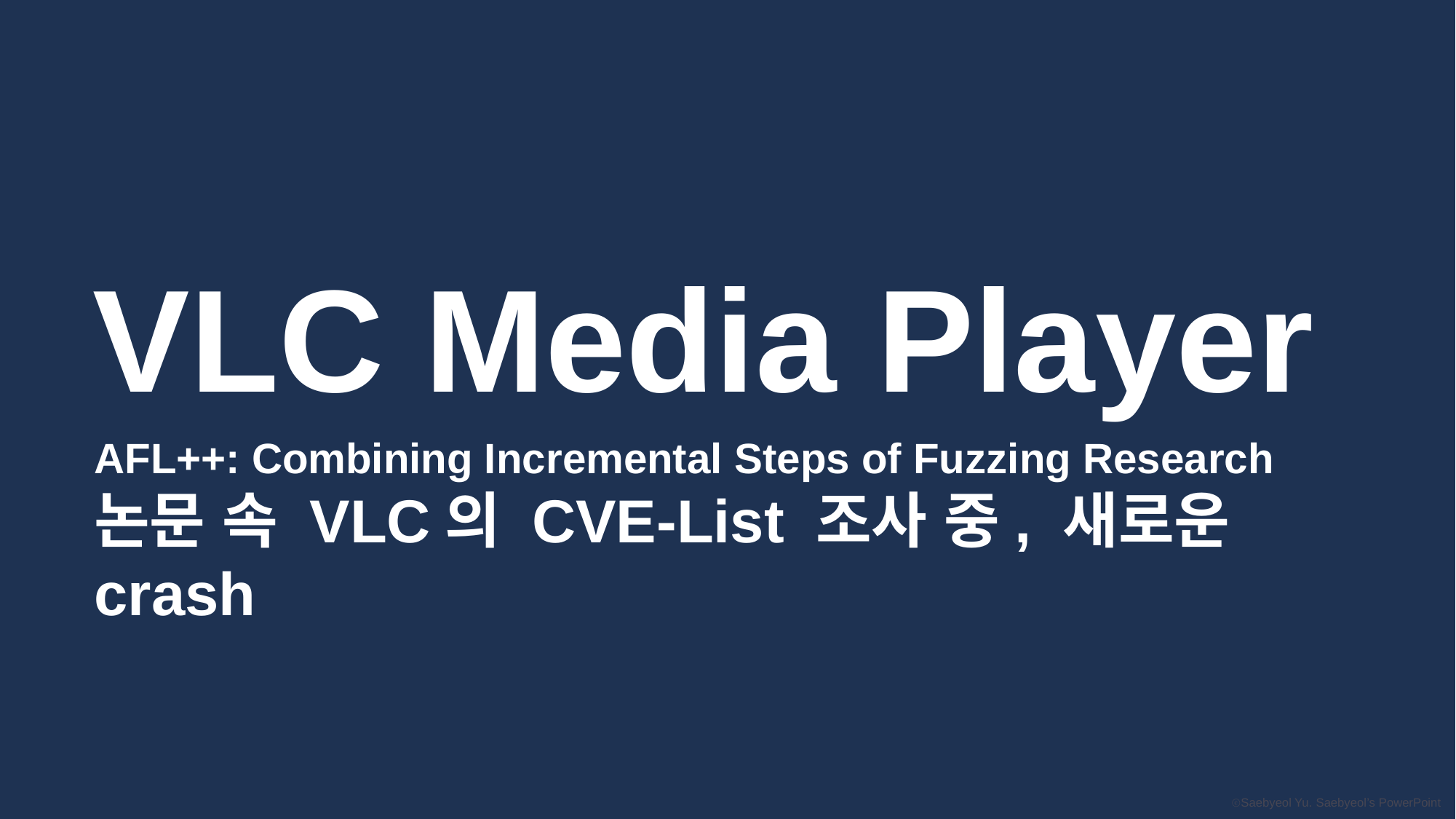

VLC Media Player
AFL++: Combining Incremental Steps of Fuzzing Research
논문 속 VLC의 CVE-List 조사 중, 새로운 crash